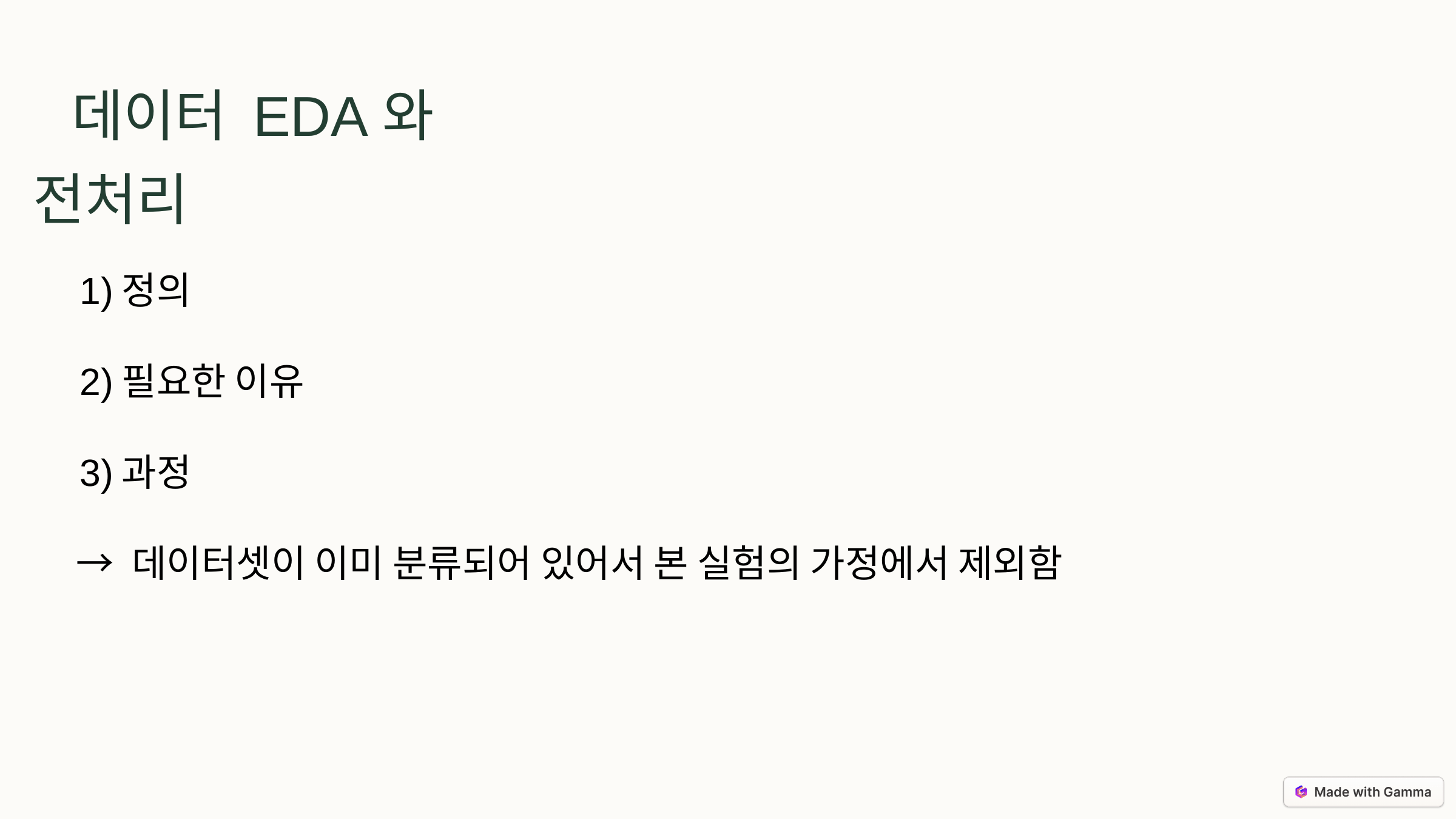

데이터 EDA와 전처리
정의
필요한 이유
과정
→ 데이터셋이 이미 분류되어 있어서 본 실험의 가정에서 제외함